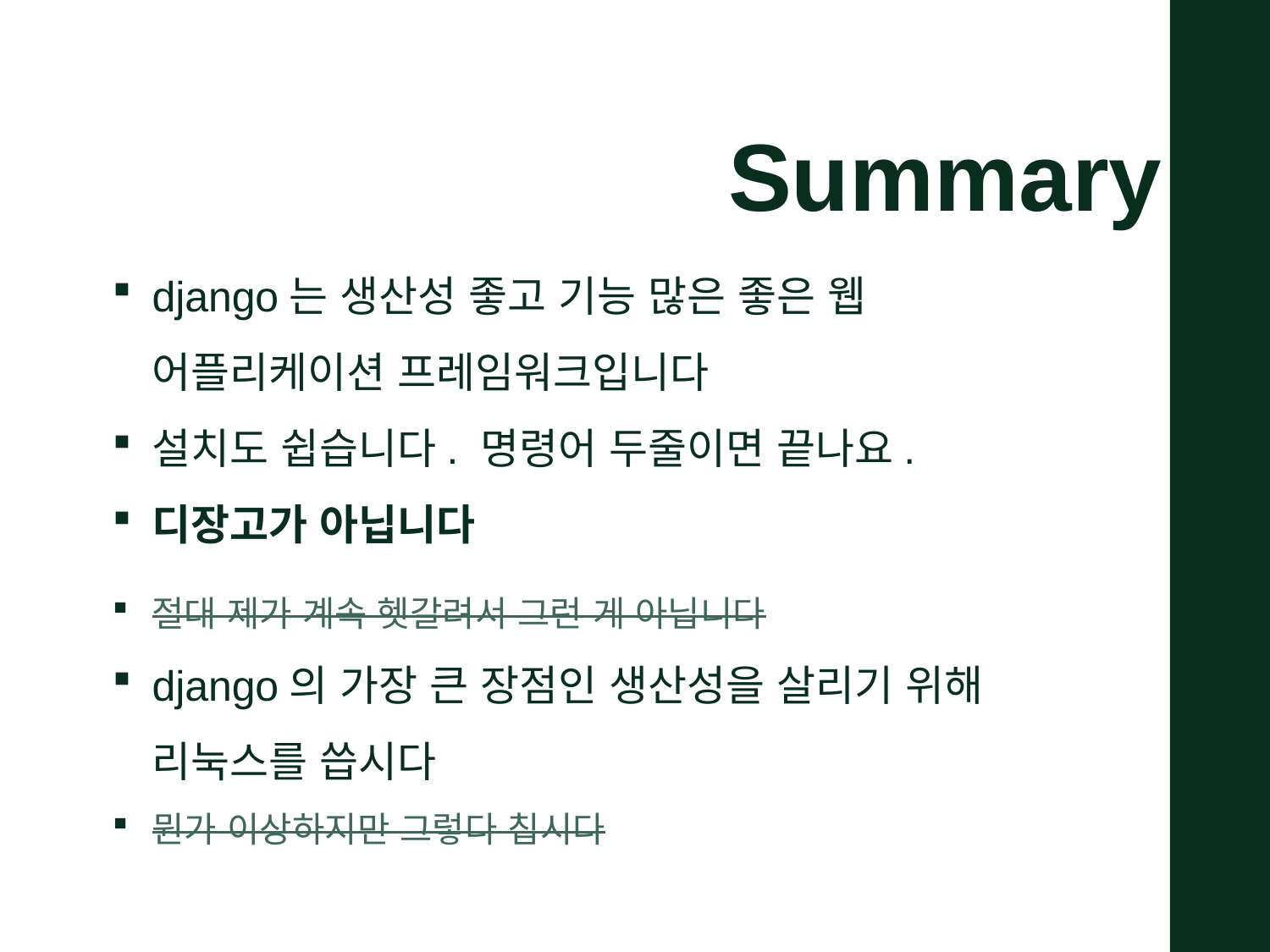

Summary
django는 생산성 좋고 기능 많은 좋은 웹 어플리케이션 프레임워크입니다
설치도 쉽습니다. 명령어 두줄이면 끝나요.
디장고가 아닙니다
절대 제가 계속 헷갈려서 그런 게 아닙니다
django의 가장 큰 장점인 생산성을 살리기 위해 리눅스를 씁시다
뭔가 이상하지만 그렇다 칩시다